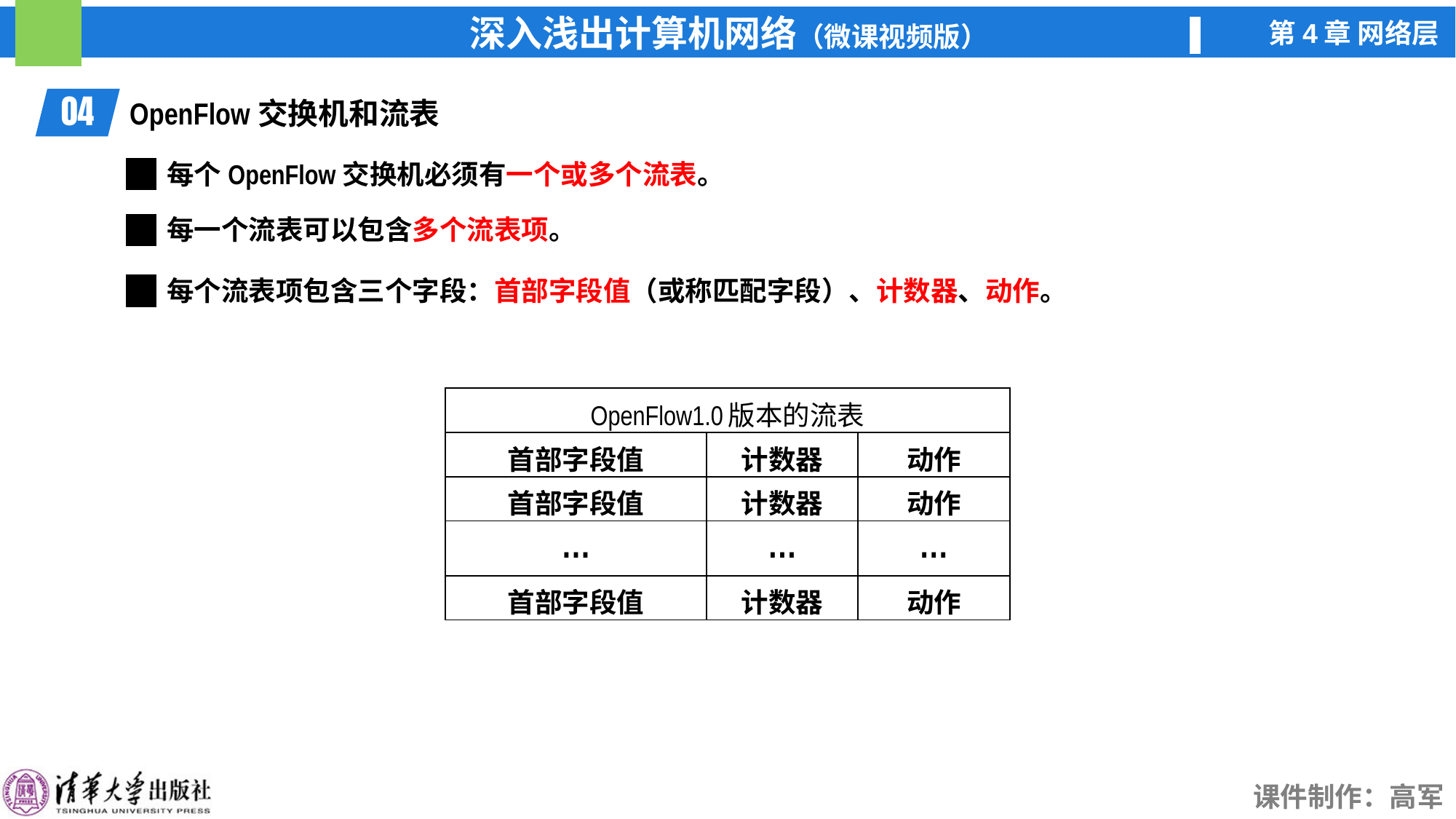

04
OpenFlow交换机和流表
每个OpenFlow交换机必须有一个或多个流表。

每一个流表可以包含多个流表项。

每个流表项包含三个字段：首部字段值（或称匹配字段）、计数器、动作。

| OpenFlow1.0版本的流表 |  |  |
| --- | --- | --- |
| 首部字段值 | 计数器 | 动作 |
| 首部字段值 | 计数器 | 动作 |
| … | … | … |
| 首部字段值 | 计数器 | 动作 |